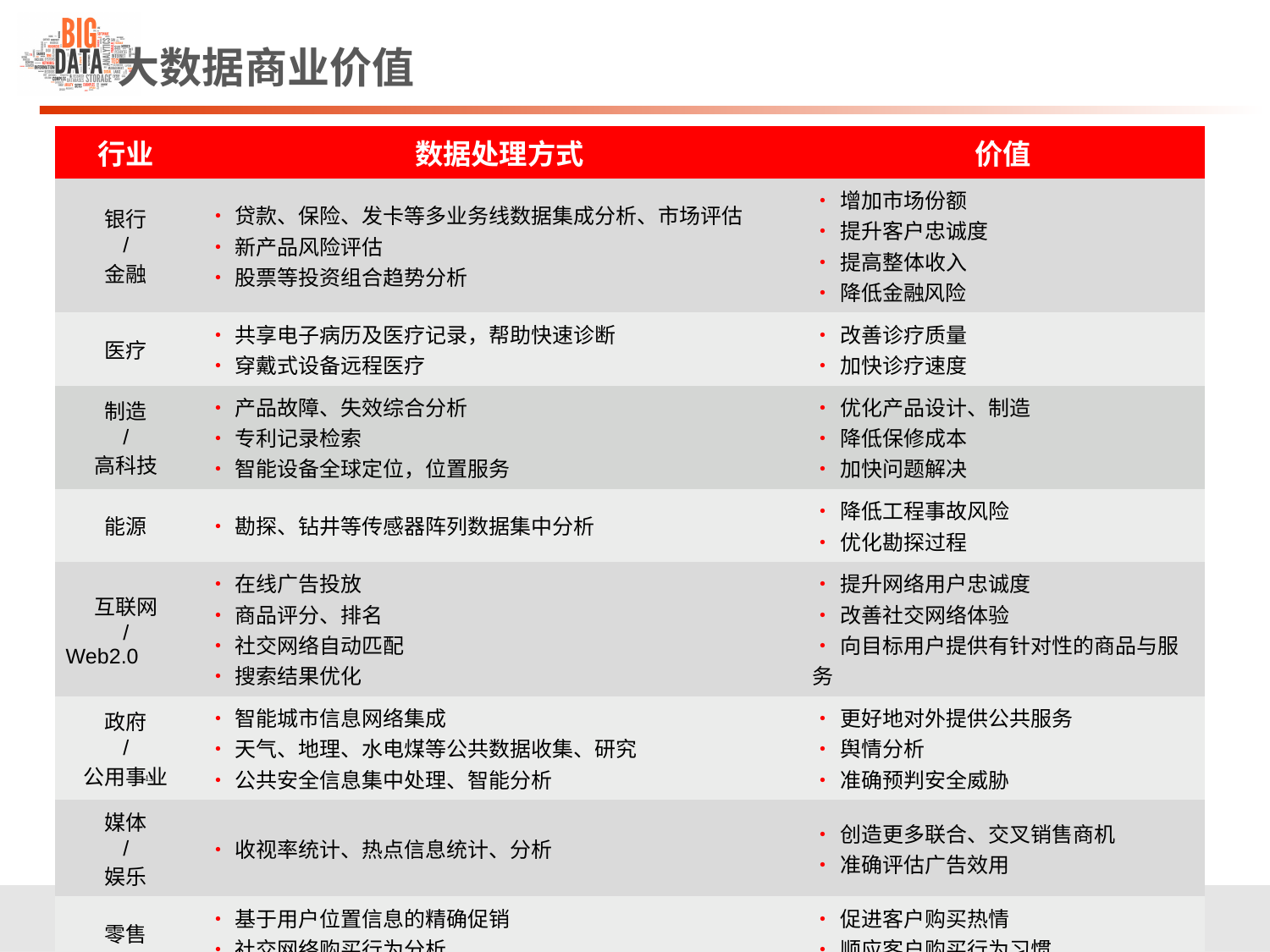

大数据商业价值
| 行业 | 数据处理方式 | 价值 |
| --- | --- | --- |
| 银行 / 金融 | •贷款、保险、发卡等多业务线数据集成分析、市场评估 •新产品风险评估 •股票等投资组合趋势分析 | •增加市场份额 •提升客户忠诚度 •提高整体收入 •降低金融风险 |
| 医疗 | •共享电子病历及医疗记录，帮助快速诊断 •穿戴式设备远程医疗 | •改善诊疗质量 •加快诊疗速度 |
| 制造 / 高科技 | •产品故障、失效综合分析 •专利记录检索 •智能设备全球定位，位置服务 | •优化产品设计、制造 •降低保修成本 •加快问题解决 |
| 能源 | •勘探、钻井等传感器阵列数据集中分析 | •降低工程事故风险 •优化勘探过程 |
| 互联网 / Web2.0 | •在线广告投放 •商品评分、排名 •社交网络自动匹配 •搜索结果优化 | •提升网络用户忠诚度 •改善社交网络体验 •向目标用户提供有针对性的商品与服务 |
| 政府 / 公用事业 | •智能城市信息网络集成 •天气、地理、水电煤等公共数据收集、研究 •公共安全信息集中处理、智能分析 | •更好地对外提供公共服务 •舆情分析 •准确预判安全威胁 |
| 媒体 / 娱乐 | •收视率统计、热点信息统计、分析 | •创造更多联合、交叉销售商机 •准确评估广告效用 |
| 零售 | •基于用户位置信息的精确促销 •社交网络购买行为分析 | •促进客户购买热情 •顺应客户购买行为习惯 |

13